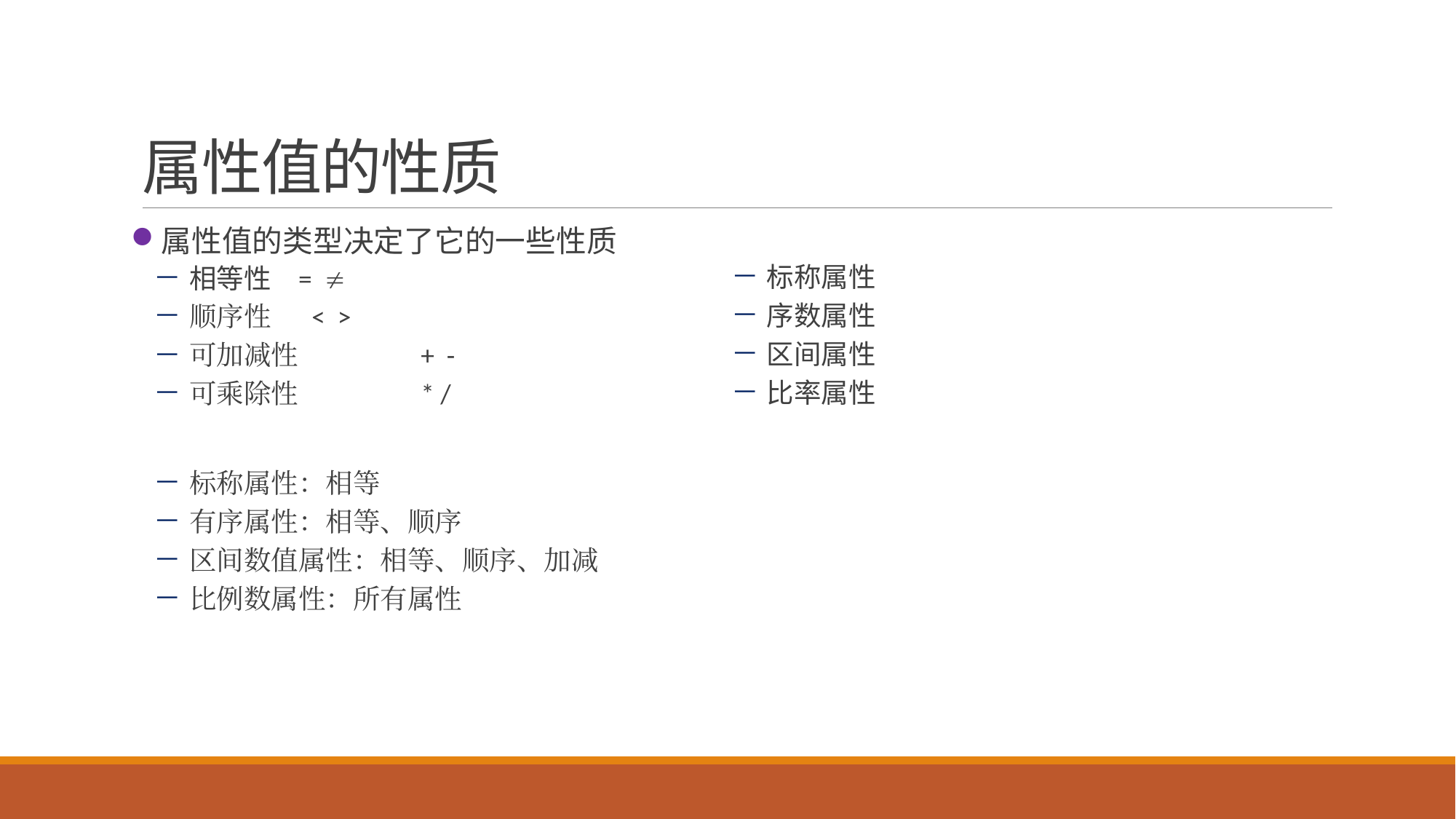

# 属性值的性质
属性值的类型决定了它的一些性质
相等性 	=  ≠
顺序性	 <  >
可加减性	 +  -
可乘除性	 * /

标称属性：相等
有序属性：相等、顺序
区间数值属性：相等、顺序、加减
比例数属性：所有属性
标称属性
序数属性
区间属性
比率属性